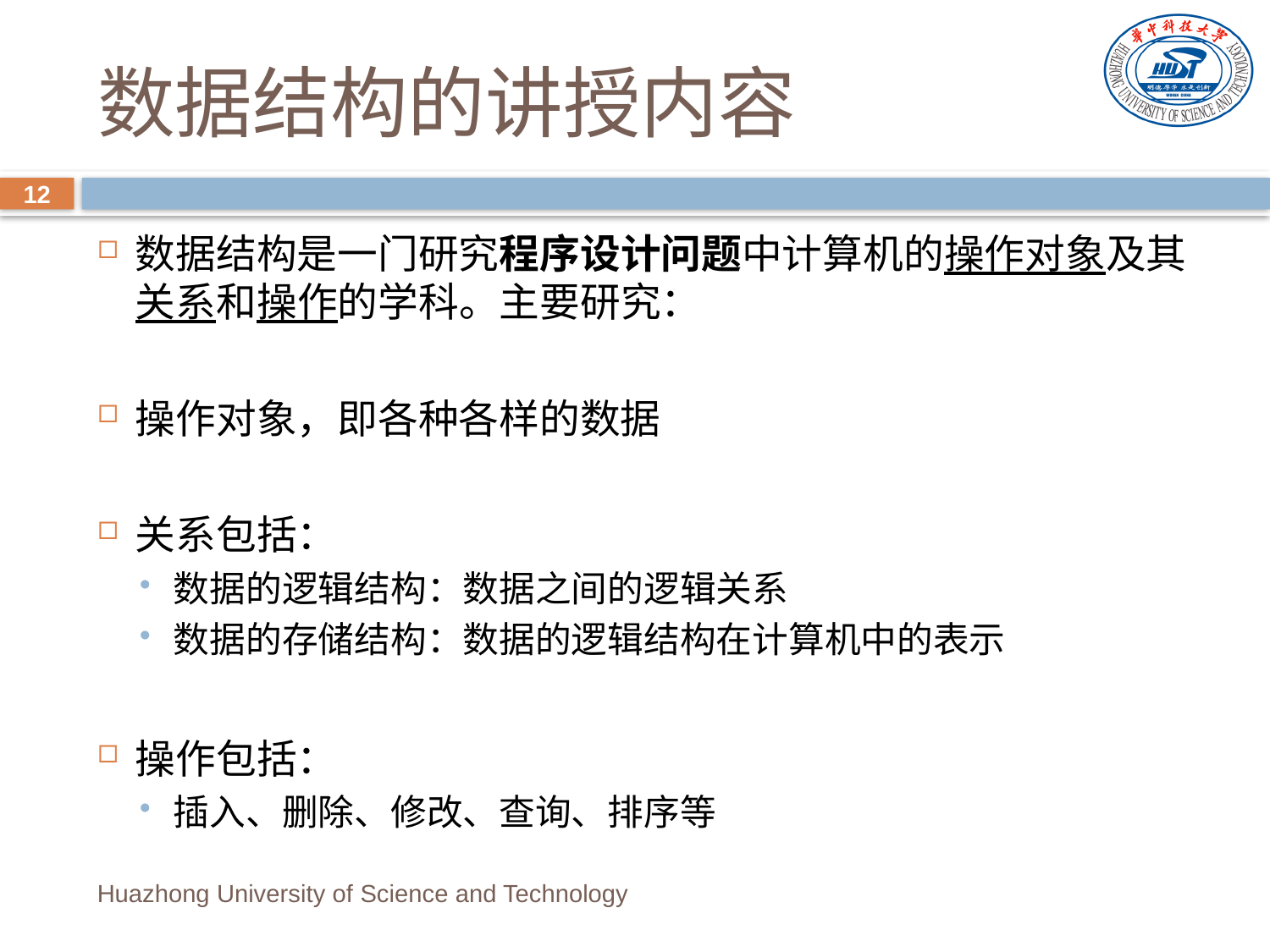

# 数据结构的讲授内容
12
数据结构是一门研究程序设计问题中计算机的操作对象及其关系和操作的学科。主要研究：

操作对象，即各种各样的数据

关系包括：
数据的逻辑结构：数据之间的逻辑关系
数据的存储结构：数据的逻辑结构在计算机中的表示

操作包括：
插入、删除、修改、查询、排序等
Huazhong University of Science and Technology